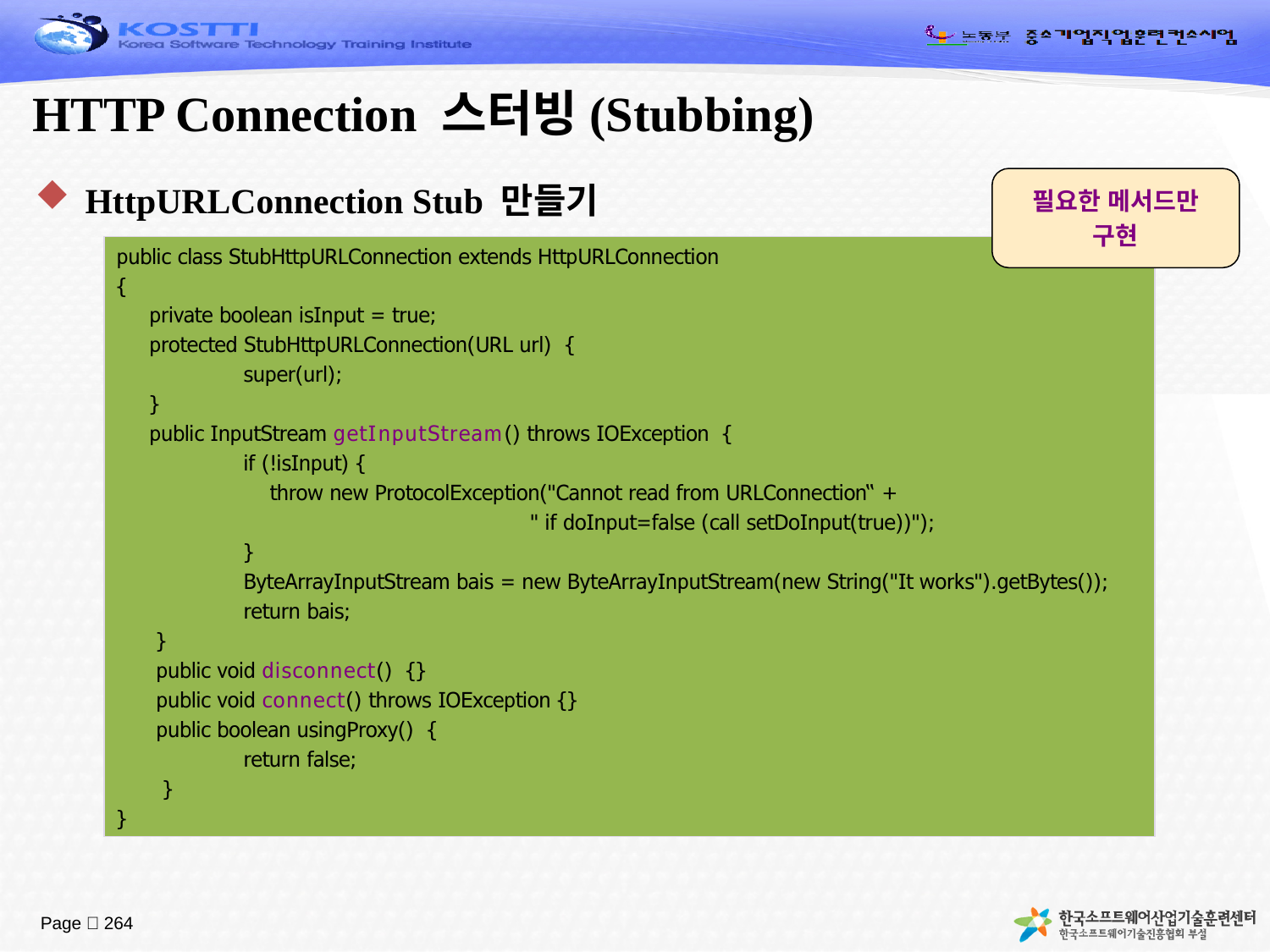

# HTTP Connection 스터빙(Stubbing)
필요한 메서드만
구현
HttpURLConnection Stub 만들기
public class StubHttpURLConnection extends HttpURLConnection
{
     private boolean isInput = true;
     protected StubHttpURLConnection(URL url)  {
	super(url);
     }
     public InputStream getInputStream() throws IOException  {
	if (!isInput) {
	    throw new ProtocolException("Cannot read from URLConnection“ +
                                                               " if doInput=false (call setDoInput(true))");
	}
	ByteArrayInputStream bais = new ByteArrayInputStream(new String("It works").getBytes());
	return bais;
      }
      public void disconnect()  {}
      public void connect() throws IOException {}
      public boolean usingProxy()  {
	return false;
       }
}